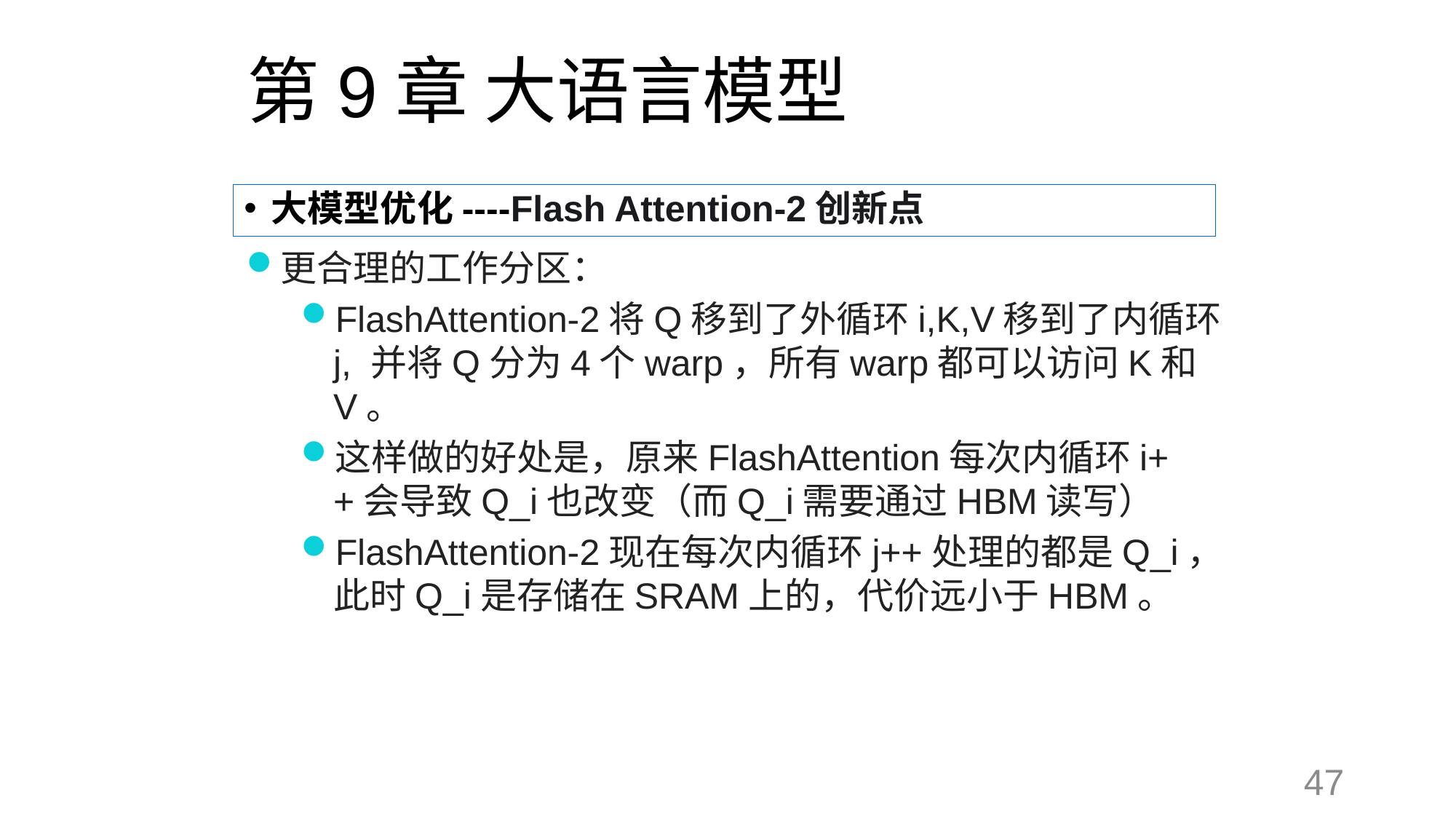

# 第9章 大语言模型
大模型优化----Flash Attention-2创新点

更合理的工作分区：
FlashAttention-2将Q移到了外循环i,K,V移到了内循环j, 并将Q分为4个warp，所有warp都可以访问K和V。
这样做的好处是，原来FlashAttention每次内循环i++会导致Q_i也改变（而Q_i需要通过HBM读写）
FlashAttention-2现在每次内循环j++处理的都是Q_i，此时Q_i是存储在SRAM上的，代价远小于HBM。

47